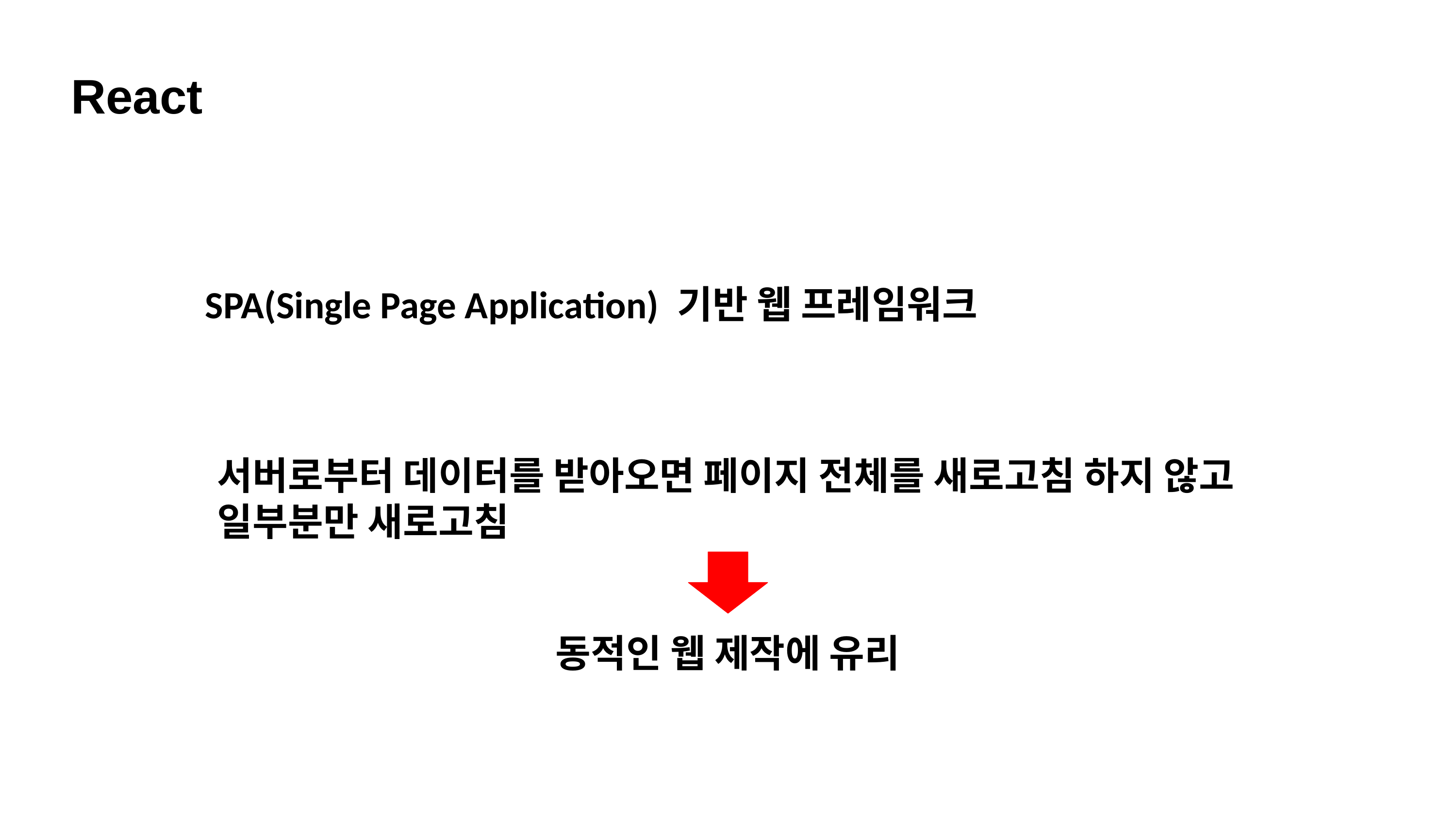

React
SPA(Single Page Application) 기반 웹 프레임워크

서버로부터 데이터를 받아오면 페이지 전체를 새로고침 하지 않고 일부분만 새로고침

동적인 웹 제작에 유리